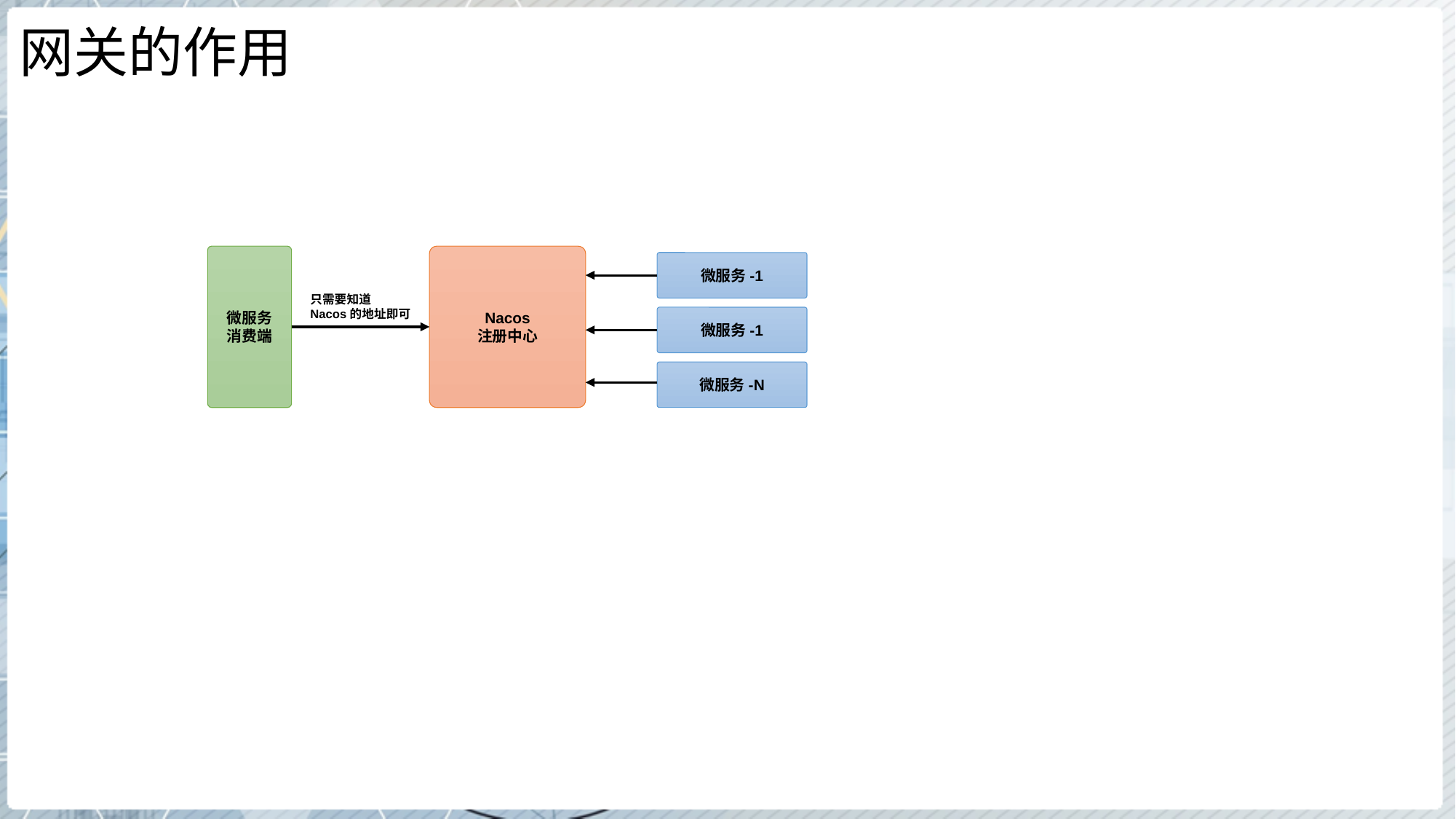

# 网关的作用
微服务
消费端
Nacos
注册中心
微服务-1
只需要知道
Nacos的地址即可
微服务-1
微服务-N